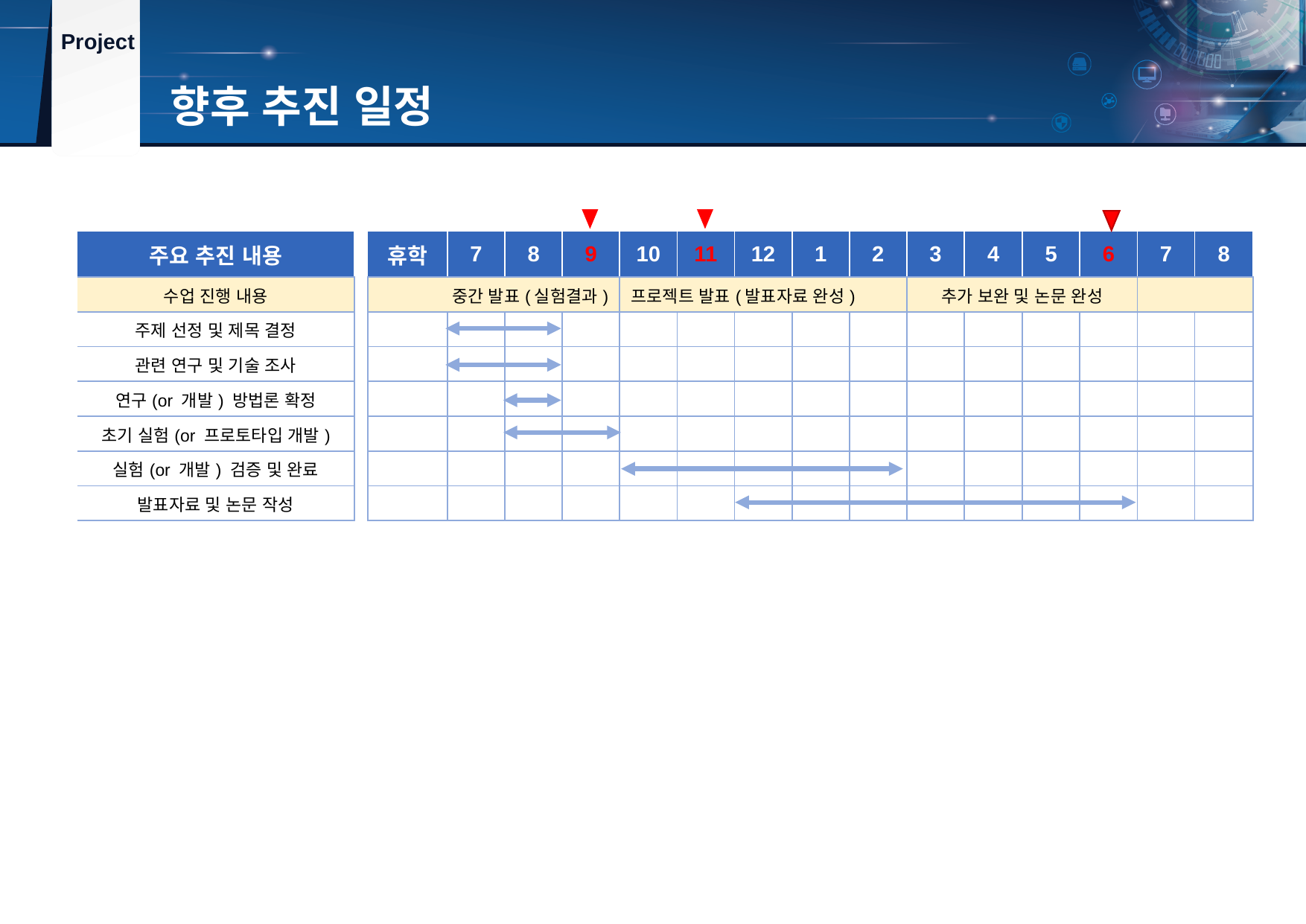

향후 추진 일정

| 주요 추진 내용 |
| --- |
| 수업 진행 내용 |
| 주제 선정 및 제목 결정 |
| 관련 연구 및 기술 조사 |
| 연구(or 개발) 방법론 확정 |
| 초기 실험(or 프로토타입 개발) |
| 실험(or 개발) 검증 및 완료 |
| 발표자료 및 논문 작성 |
| 휴학 | 7 | 8 | 9 | 10 | 11 | 12 | 1 | 2 | 3 | 4 | 5 | 6 | 7 | 8 |
| --- | --- | --- | --- | --- | --- | --- | --- | --- | --- | --- | --- | --- | --- | --- |
| 중간 발표(실험결과) |  |  |  | 프로젝트 발표(발표자료 완성) |  |  |  |  | 추가 보완 및 논문 완성 |  |  |  |  |  |
|  |  |  |  |  |  |  |  |  |  |  |  |  |  |  |
|  |  |  |  |  |  |  |  |  |  |  |  |  |  |  |
|  |  |  |  |  |  |  |  |  |  |  |  |  |  |  |
|  |  |  |  |  |  |  |  |  |  |  |  |  |  |  |
|  |  |  |  |  |  |  |  |  |  |  |  |  |  |  |
|  |  |  |  |  |  |  |  |  |  |  |  |  |  |  |